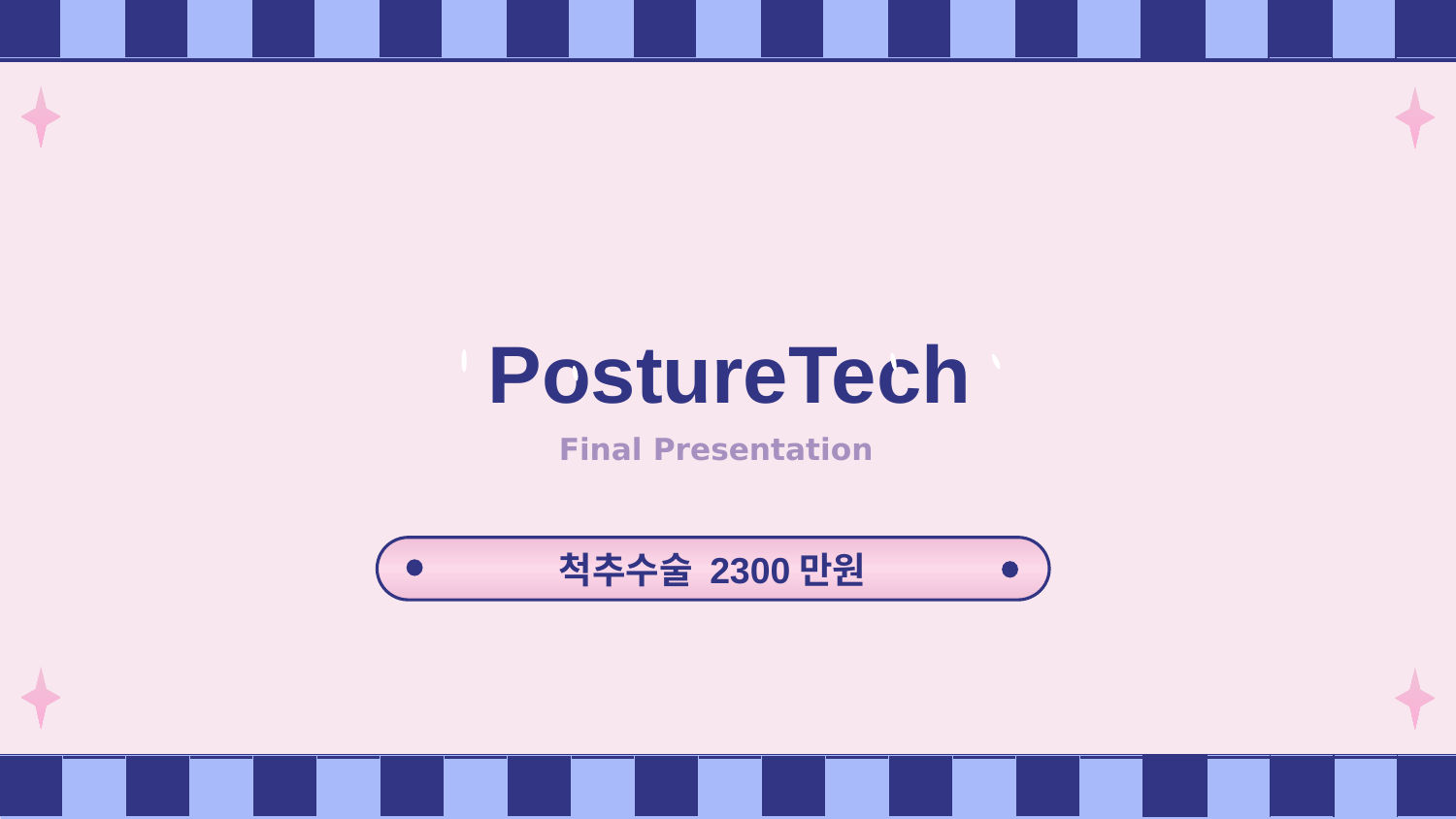

|  |  |  |  |  |  |  |  |  |  |  |  |  |  |  |  |  |  |  |  |  |  |  |
| --- | --- | --- | --- | --- | --- | --- | --- | --- | --- | --- | --- | --- | --- | --- | --- | --- | --- | --- | --- | --- | --- | --- |

#

PostureTech

Final Presentation

척추수술 2300만원

|  |  |  |  |  |  |  |  |  |  |  |  |  |  |  |  |  |  |  |  |  |  |  |
| --- | --- | --- | --- | --- | --- | --- | --- | --- | --- | --- | --- | --- | --- | --- | --- | --- | --- | --- | --- | --- | --- | --- |